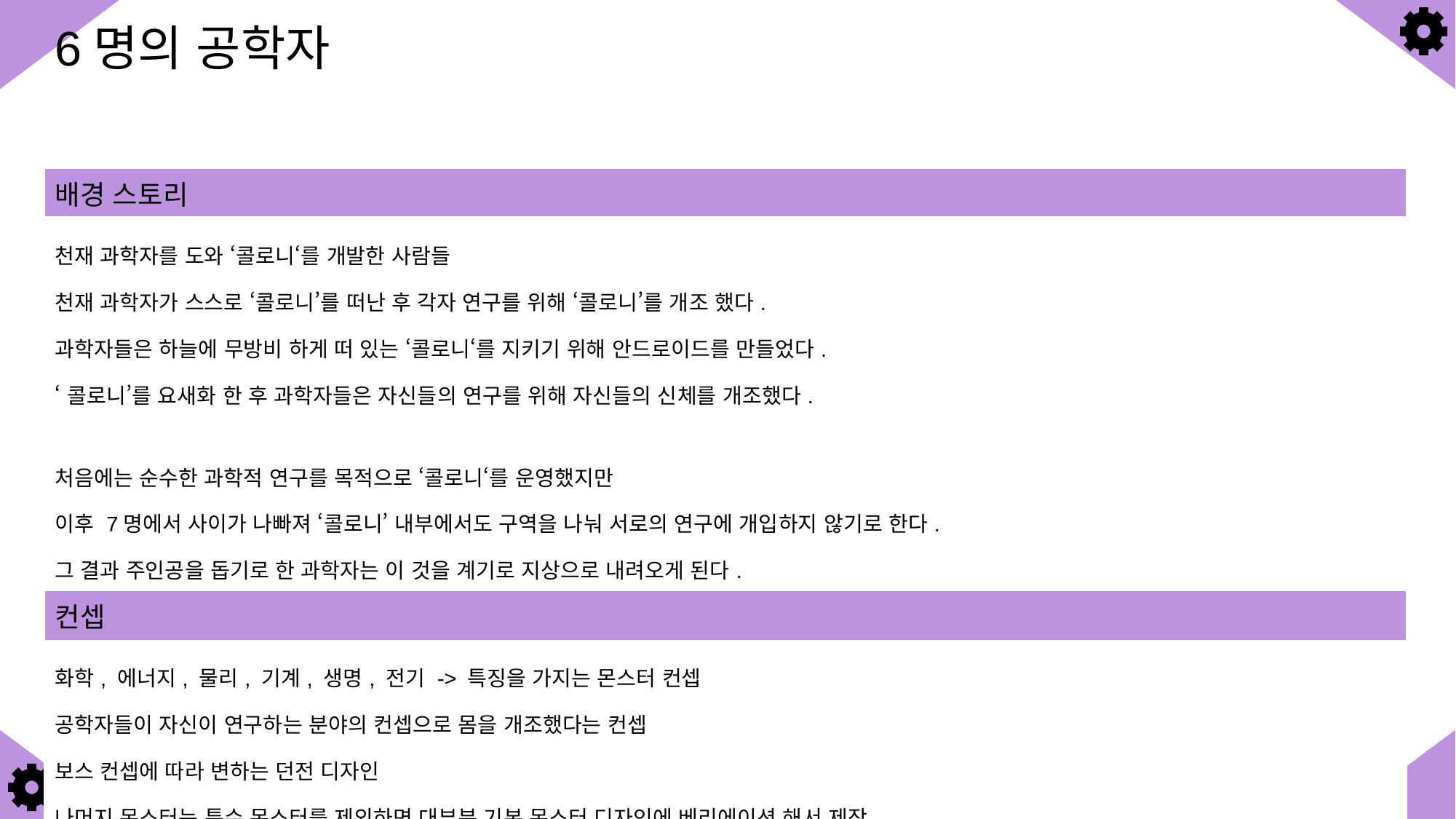

# 6명의 공학자
| 배경 스토리 |
| --- |
| 천재 과학자를 도와 ‘콜로니‘를 개발한 사람들 천재 과학자가 스스로 ‘콜로니’를 떠난 후 각자 연구를 위해 ‘콜로니’를 개조 했다. 과학자들은 하늘에 무방비 하게 떠 있는 ‘콜로니‘를 지키기 위해 안드로이드를 만들었다. ‘콜로니’를 요새화 한 후 과학자들은 자신들의 연구를 위해 자신들의 신체를 개조했다. 처음에는 순수한 과학적 연구를 목적으로 ‘콜로니‘를 운영했지만 이후 7명에서 사이가 나빠져 ‘콜로니’ 내부에서도 구역을 나눠 서로의 연구에 개입하지 않기로 한다. 그 결과 주인공을 돕기로 한 과학자는 이 것을 계기로 지상으로 내려오게 된다. |
| 컨셉 |
| 화학, 에너지, 물리, 기계, 생명, 전기 -> 특징을 가지는 몬스터 컨셉 공학자들이 자신이 연구하는 분야의 컨셉으로 몸을 개조했다는 컨셉 보스 컨셉에 따라 변하는 던전 디자인 나머지 몬스터는 특수 몬스터를 제외하면 대부분 기본 몬스터 디자인에 베리에이션 해서 제작 |